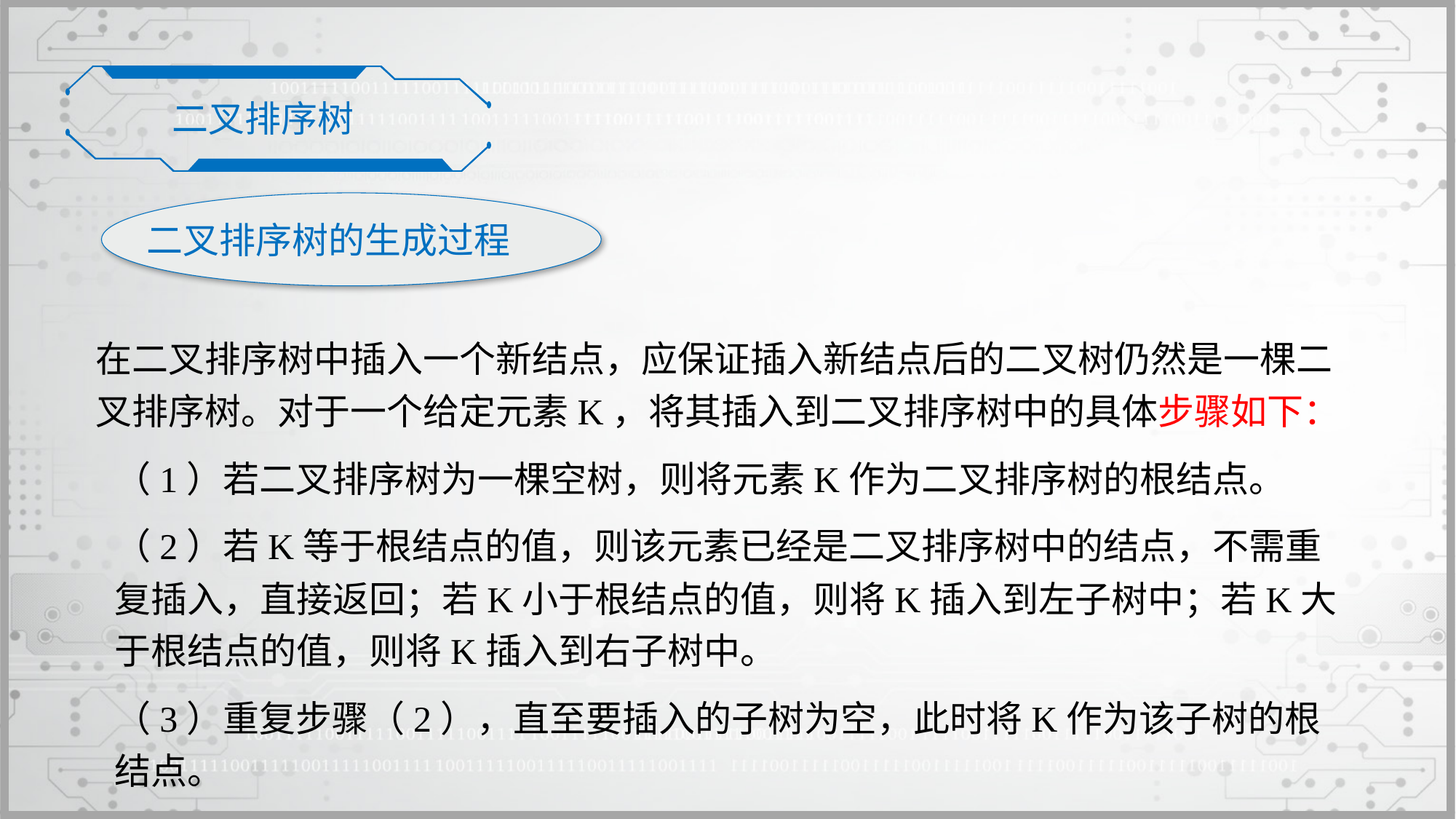

二叉排序树

二叉排序树的生成过程
在二叉排序树中插入一个新结点，应保证插入新结点后的二叉树仍然是一棵二叉排序树。对于一个给定元素K，将其插入到二叉排序树中的具体步骤如下：
（1）若二叉排序树为一棵空树，则将元素K作为二叉排序树的根结点。
（2）若K等于根结点的值，则该元素已经是二叉排序树中的结点，不需重复插入，直接返回；若K小于根结点的值，则将K插入到左子树中；若K大于根结点的值，则将K插入到右子树中。
（3）重复步骤（2），直至要插入的子树为空，此时将K作为该子树的根结点。